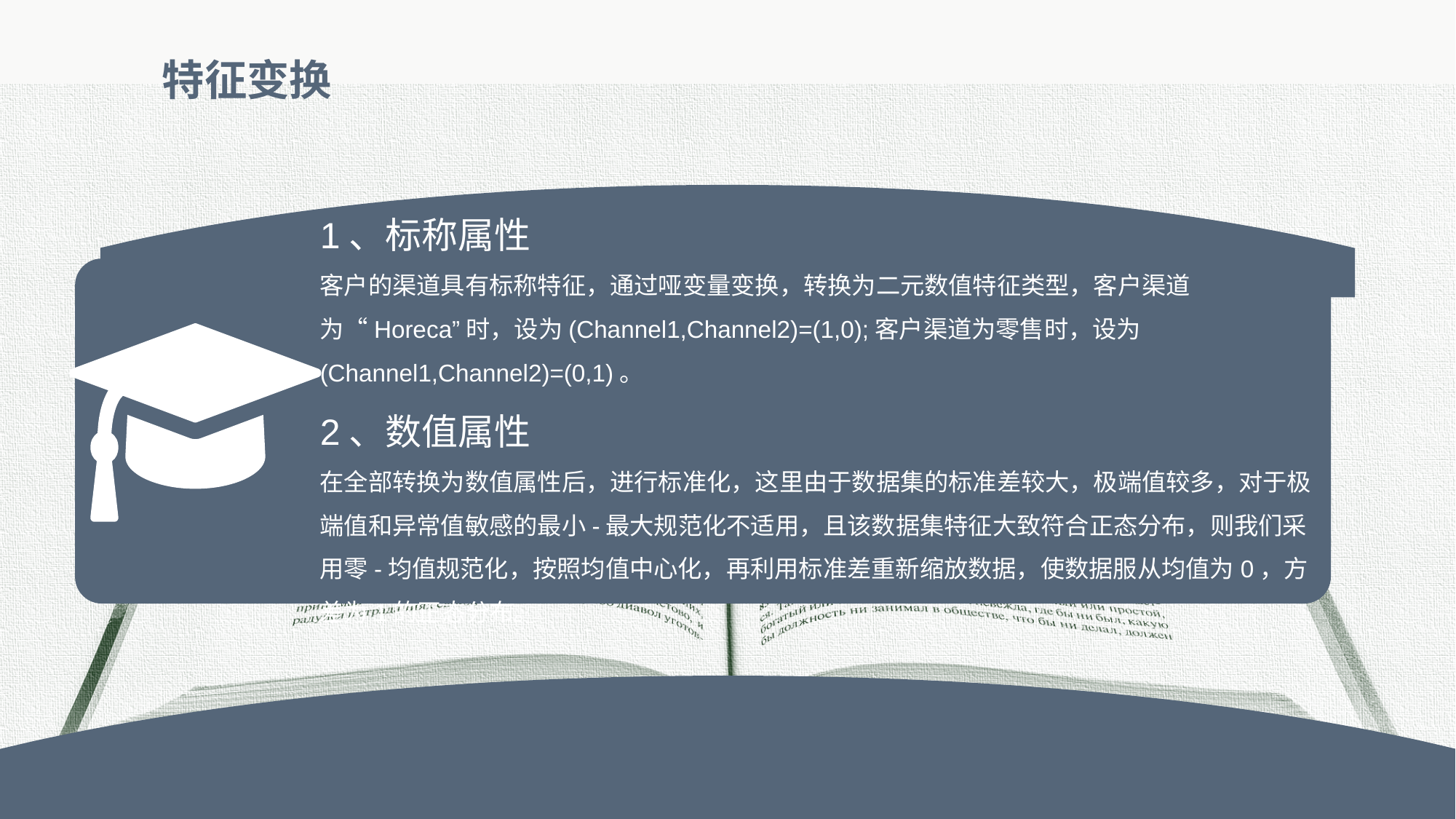

特征变换

1、标称属性
客户的渠道具有标称特征，通过哑变量变换，转换为二元数值特征类型，客户渠道为“Horeca”时，设为(Channel1,Channel2)=(1,0);客户渠道为零售时，设为(Channel1,Channel2)=(0,1)。
2、数值属性
在全部转换为数值属性后，进行标准化，这里由于数据集的标准差较大，极端值较多，对于极端值和异常值敏感的最小-最大规范化不适用，且该数据集特征大致符合正态分布，则我们采用零-均值规范化，按照均值中心化，再利用标准差重新缩放数据，使数据服从均值为0，方差为1的正态分布。